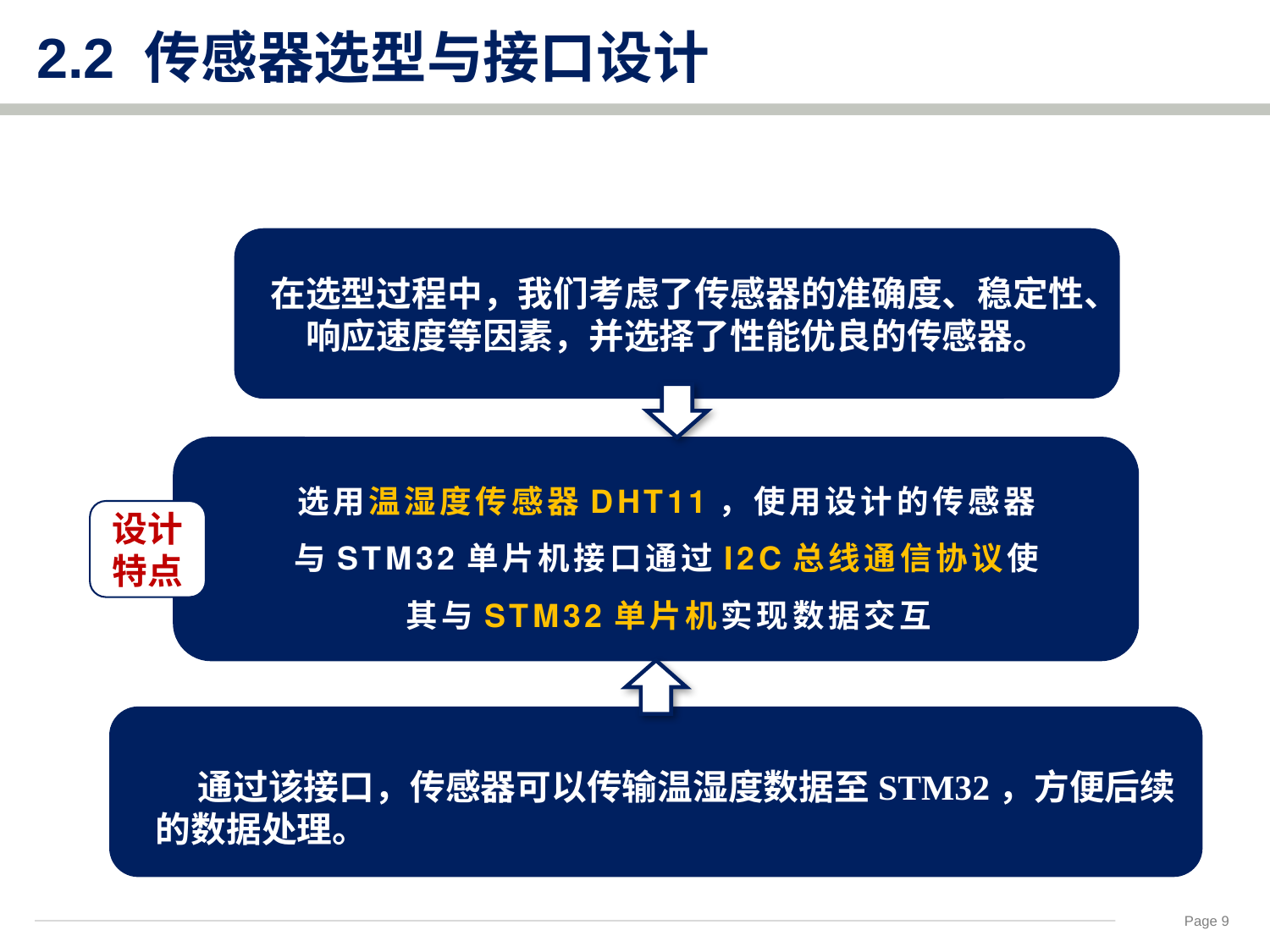

2.2 传感器选型与接口设计
在选型过程中，我们考虑了传感器的准确度、稳定性、响应速度等因素，并选择了性能优良的传感器。

选用温湿度传感器DHT11，使用设计的传感器与STM32单片机接口通过I2C总线通信协议使其与STM32单片机实现数据交互
设计特点

通过该接口，传感器可以传输温湿度数据至STM32，方便后续的数据处理。